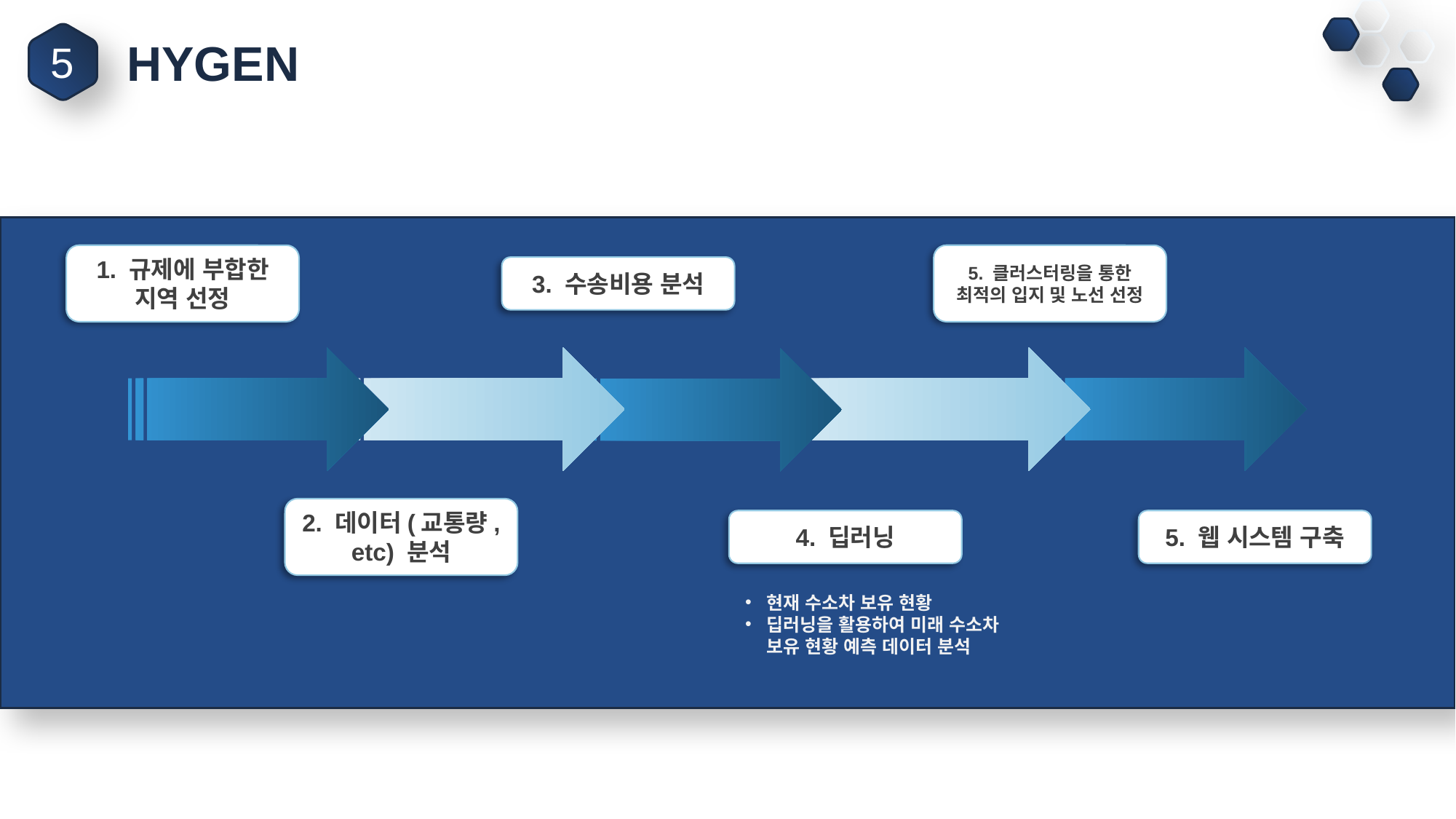

HYGEN
5
1. 규제에 부합한 지역 선정
5. 클러스터링을 통한 최적의 입지 및 노선 선정
3. 수송비용 분석

2. 데이터(교통량, etc) 분석
4. 딥러닝
5. 웹 시스템 구축
현재 수소차 보유 현황
딥러닝을 활용하여 미래 수소차 보유 현황 예측 데이터 분석